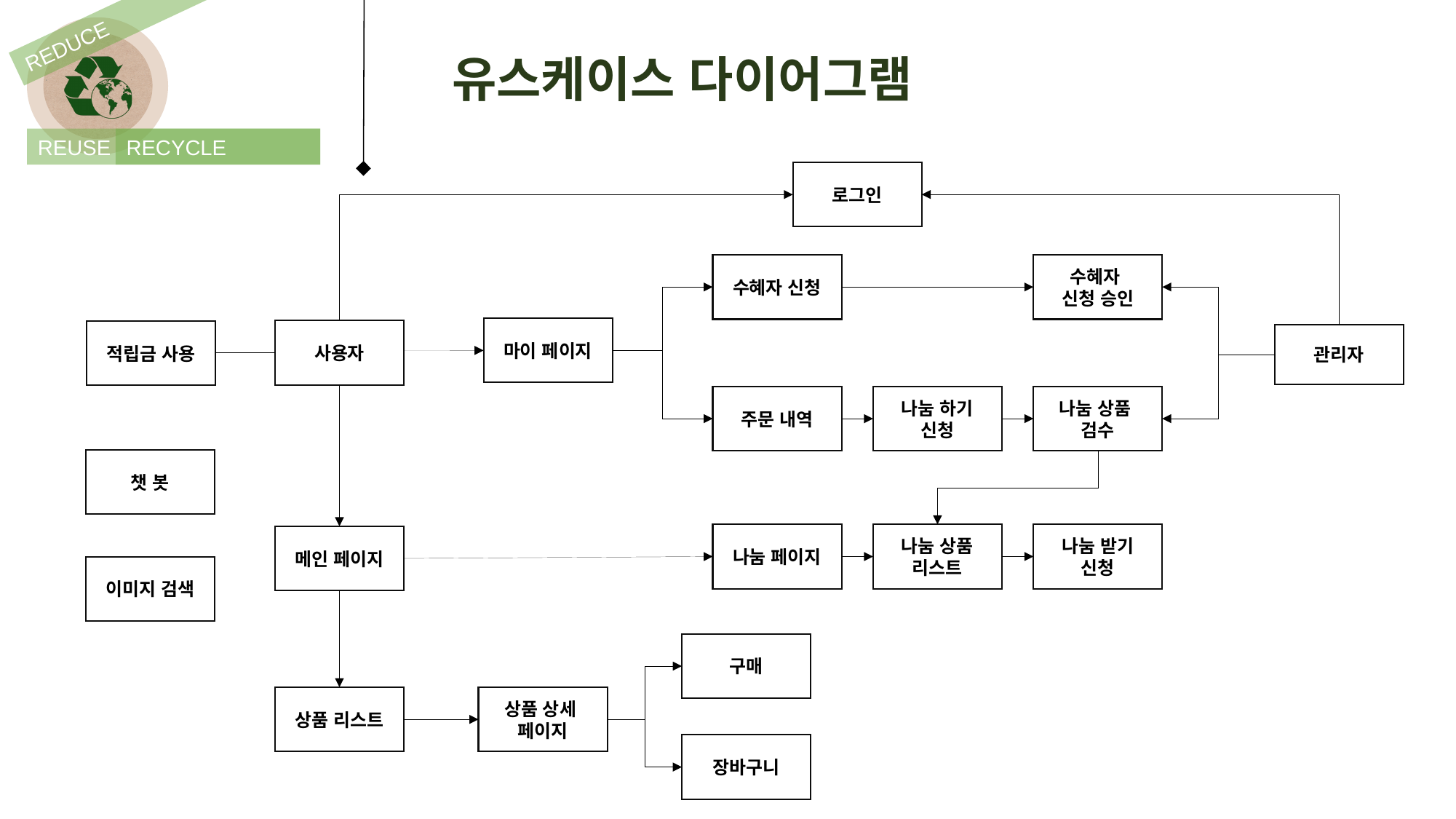

REDUCE

유스케이스 다이어그램

REUSE
RECYCLE
로그인
수혜자 신청
수혜자
신청 승인
마이 페이지
사용자
적립금 사용
관리자
주문 내역
나눔 하기
신청
나눔 상품
검수
챗 봇
나눔 페이지
나눔 상품
리스트
나눔 받기
신청
메인 페이지
이미지 검색
구매
상품 리스트
상품 상세
페이지
장바구니